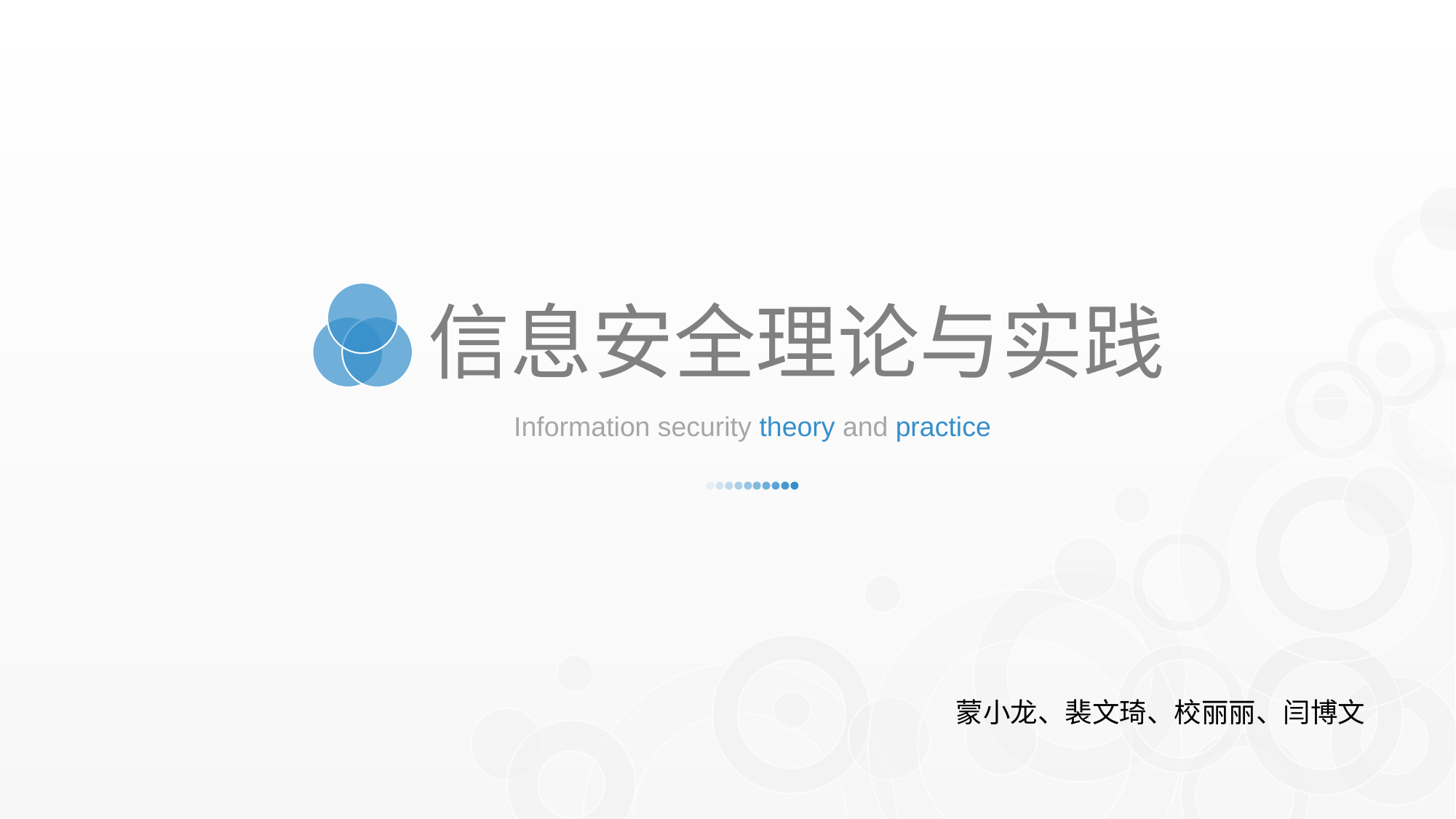

信息安全理论与实践

Information security theory and practice

蒙小龙、裴文琦、校丽丽、闫博文